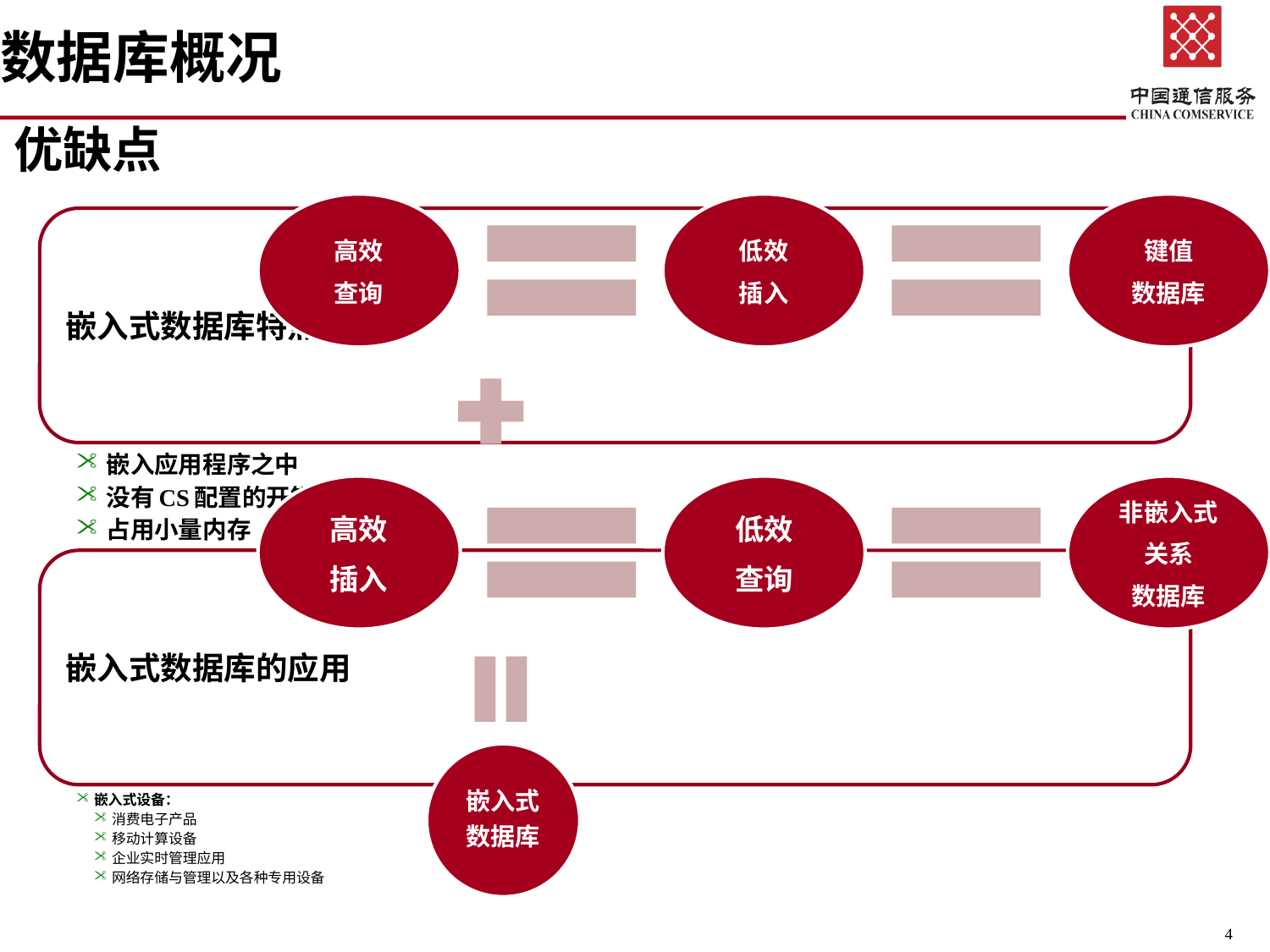

# 数据库概况
优缺点
高效
查询
低效
插入
键值
数据库
嵌入式数据库特点
嵌入应用程序之中
嵌入式数据库的应用
嵌入式设备：
没有CS配置的开销
占用小量内存
企业实时管理应用
网络存储与管理以及各种专用设备
移动计算设备
消费电子产品

高效
插入
低效
查询
非嵌入式
关系
数据库

嵌入式
数据库